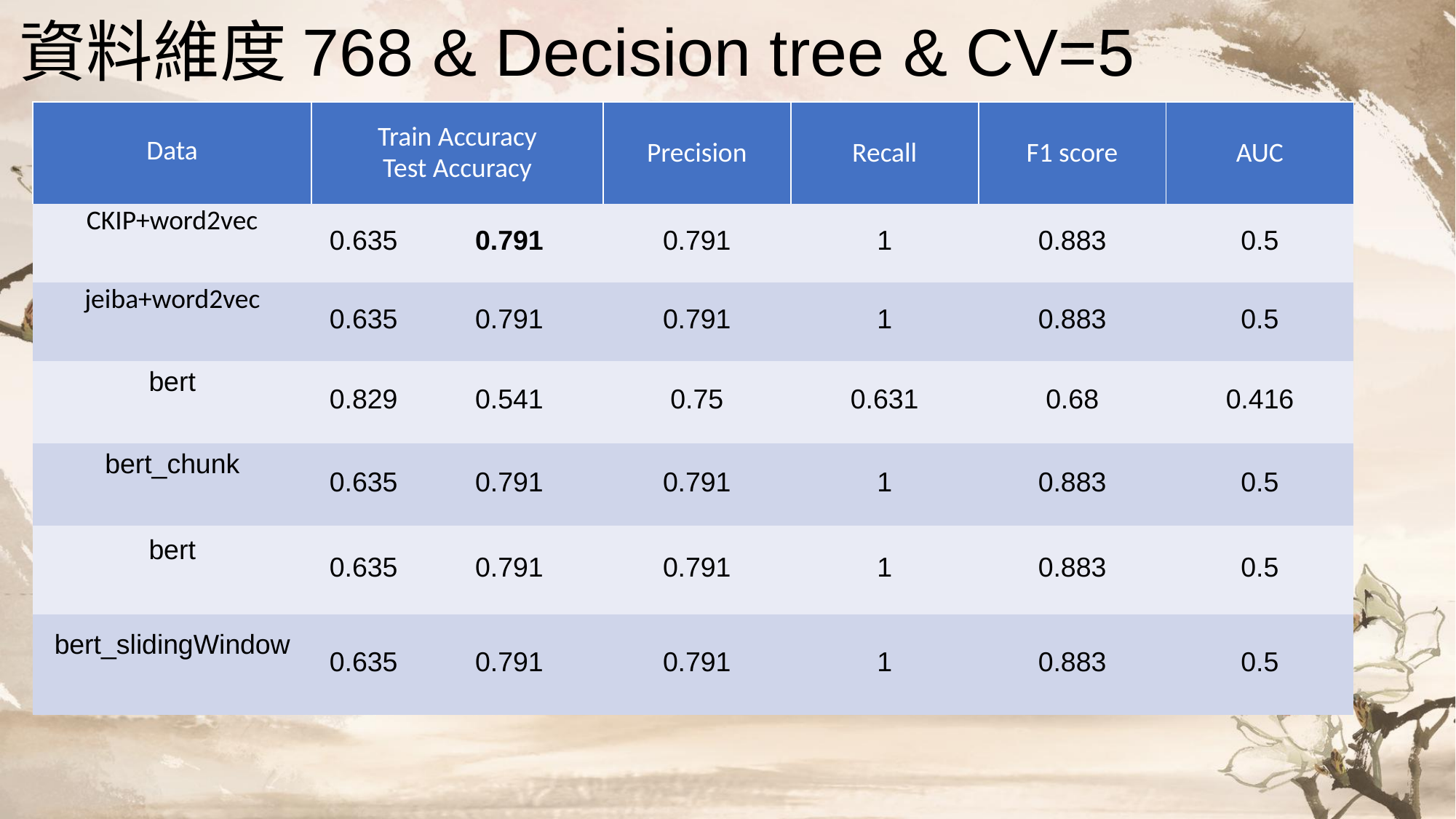

# 資料維度768 & Decision tree & CV=5
| Data | Train Accuracy Test Accuracy |  | Precision | Recall | F1 score | AUC |
| --- | --- | --- | --- | --- | --- | --- |
| CKIP+word2vec | 0.635 | 0.791 | 0.791 | 1 | 0.883 | 0.5 |
| jeiba+word2vec | 0.635 | 0.791 | 0.791 | 1 | 0.883 | 0.5 |
| bert | 0.829 | 0.541 | 0.75 | 0.631 | 0.68 | 0.416 |
| bert\_chunk | 0.635 | 0.791 | 0.791 | 1 | 0.883 | 0.5 |
| bert | 0.635 | 0.791 | 0.791 | 1 | 0.883 | 0.5 |
| bert\_slidingWindow | 0.635 | 0.791 | 0.791 | 1 | 0.883 | 0.5 |